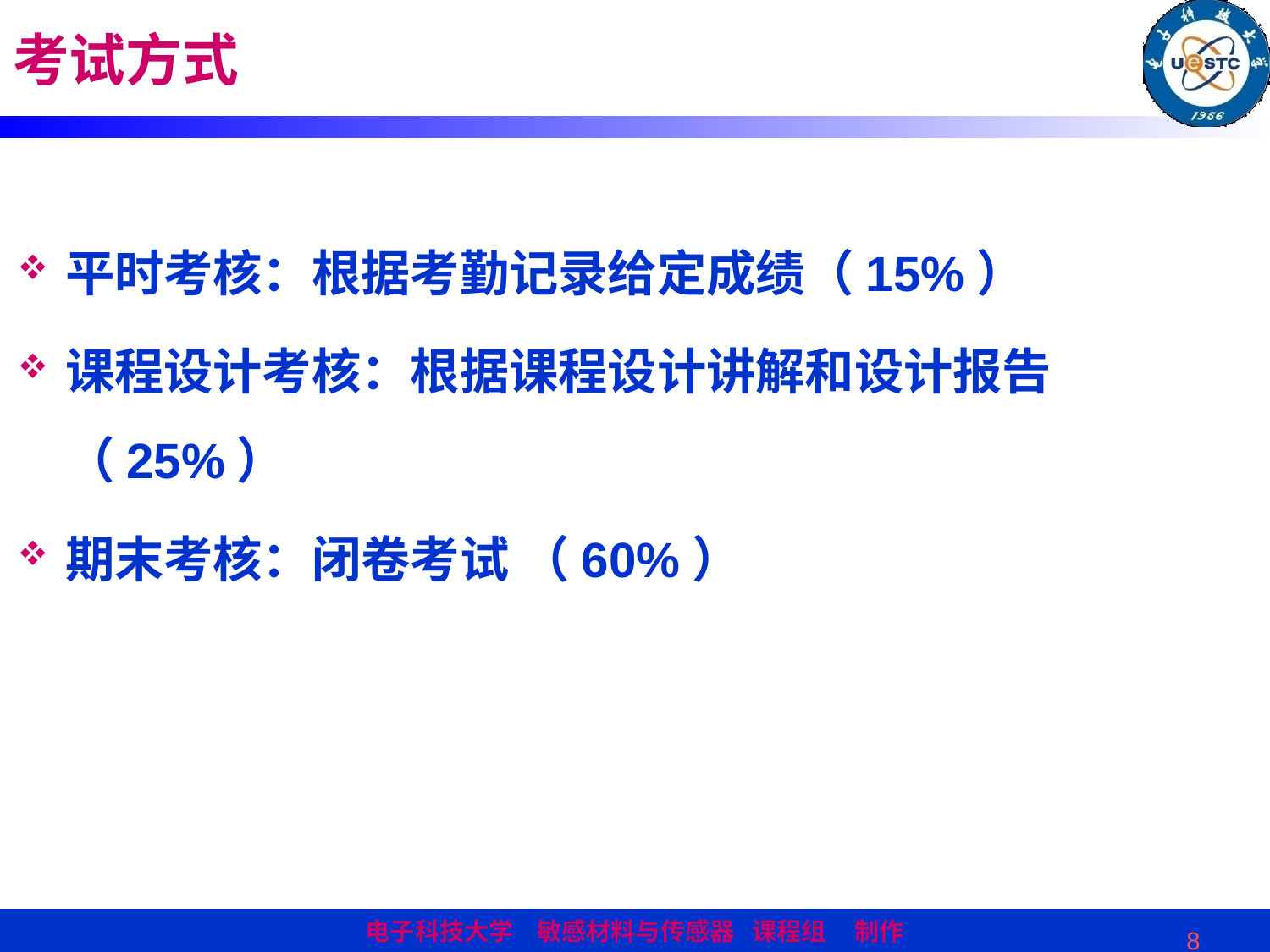

# 考试方式
平时考核：根据考勤记录给定成绩（15%）
课程设计考核：根据课程设计讲解和设计报告（25%）
期末考核：闭卷考试 （60%）
8